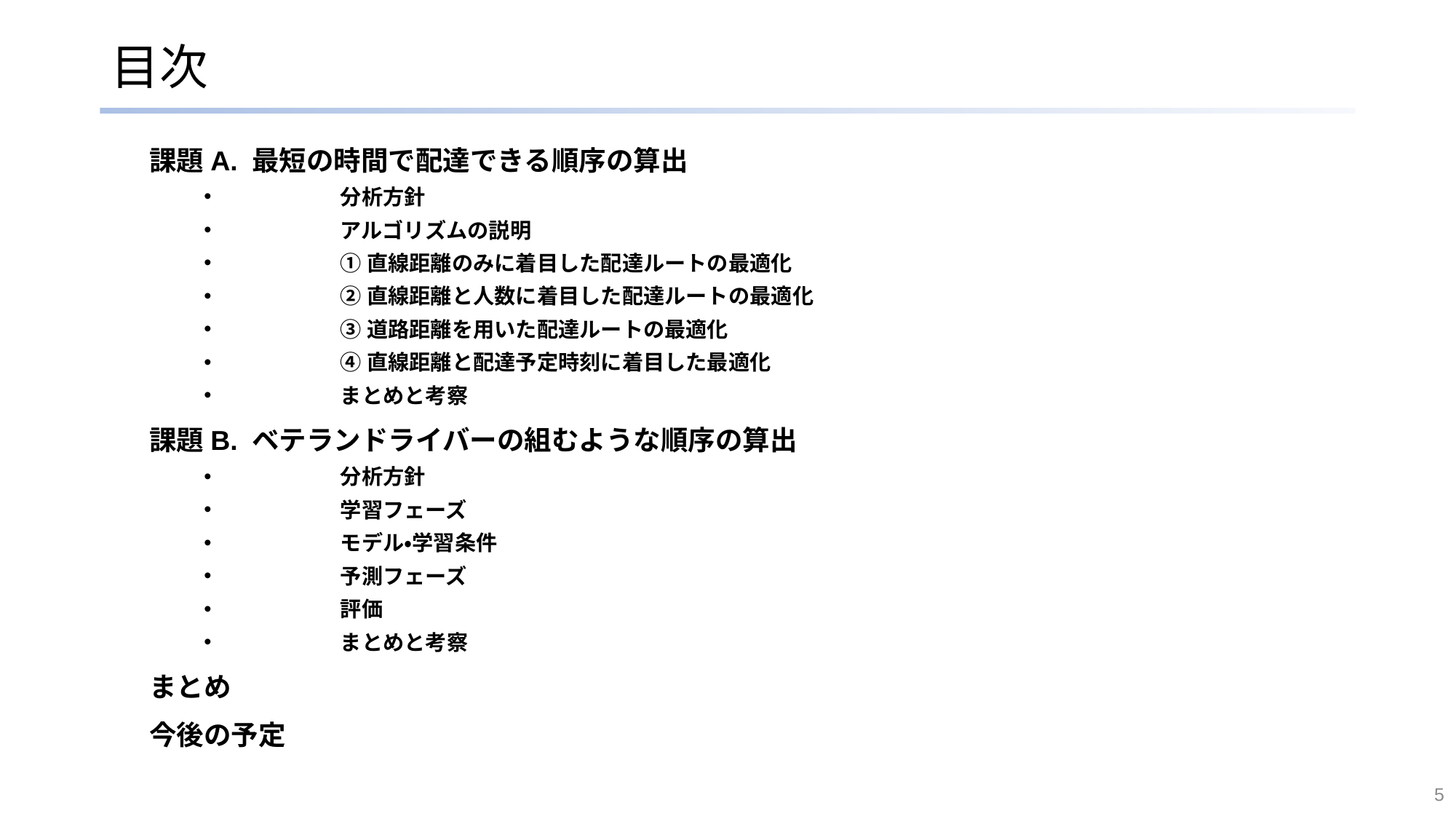

# 目次
課題A. 最短の時間で配達できる順序の算出
	分析方針
	アルゴリズムの説明
	①直線距離のみに着目した配達ルートの最適化
	②直線距離と人数に着目した配達ルートの最適化
	③道路距離を用いた配達ルートの最適化
	④直線距離と配達予定時刻に着目した最適化
	まとめと考察
課題B. ベテランドライバーの組むような順序の算出
	分析方針
	学習フェーズ
	モデル・学習条件
	予測フェーズ
	評価
	まとめと考察
まとめ
今後の予定
5